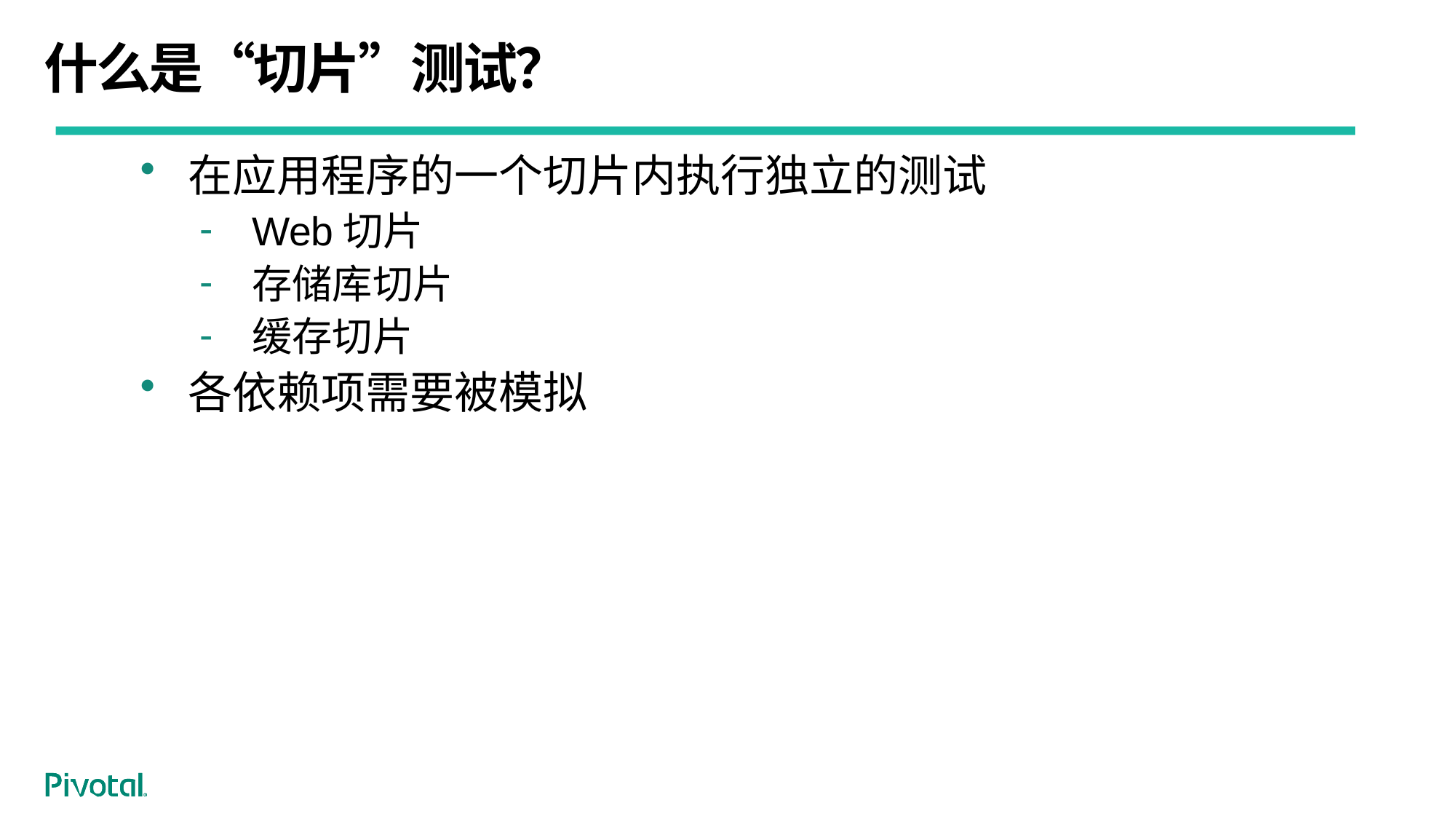

# 什么是“切片”测试？
在应用程序的一个切片内执行独立的测试
Web切片
存储库切片
缓存切片
各依赖项需要被模拟
39